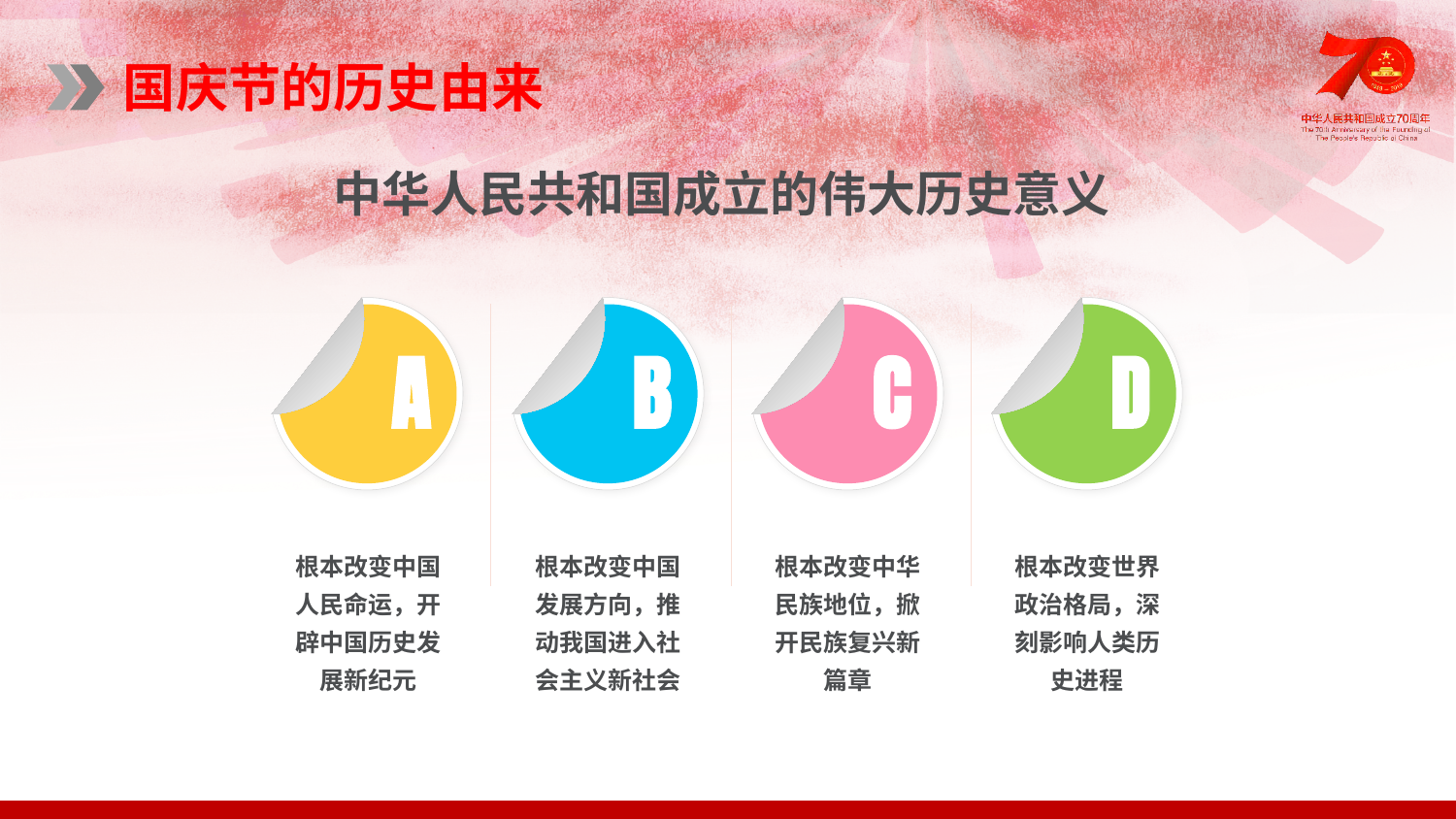

国庆节的历史由来

中华人民共和国成立的伟大历史意义

A
B
C
D
根本改变中国人民命运，开辟中国历史发展新纪元
根本改变中国发展方向，推动我国进入社会主义新社会
根本改变中华民族地位，掀开民族复兴新篇章
根本改变世界政治格局，深刻影响人类历史进程